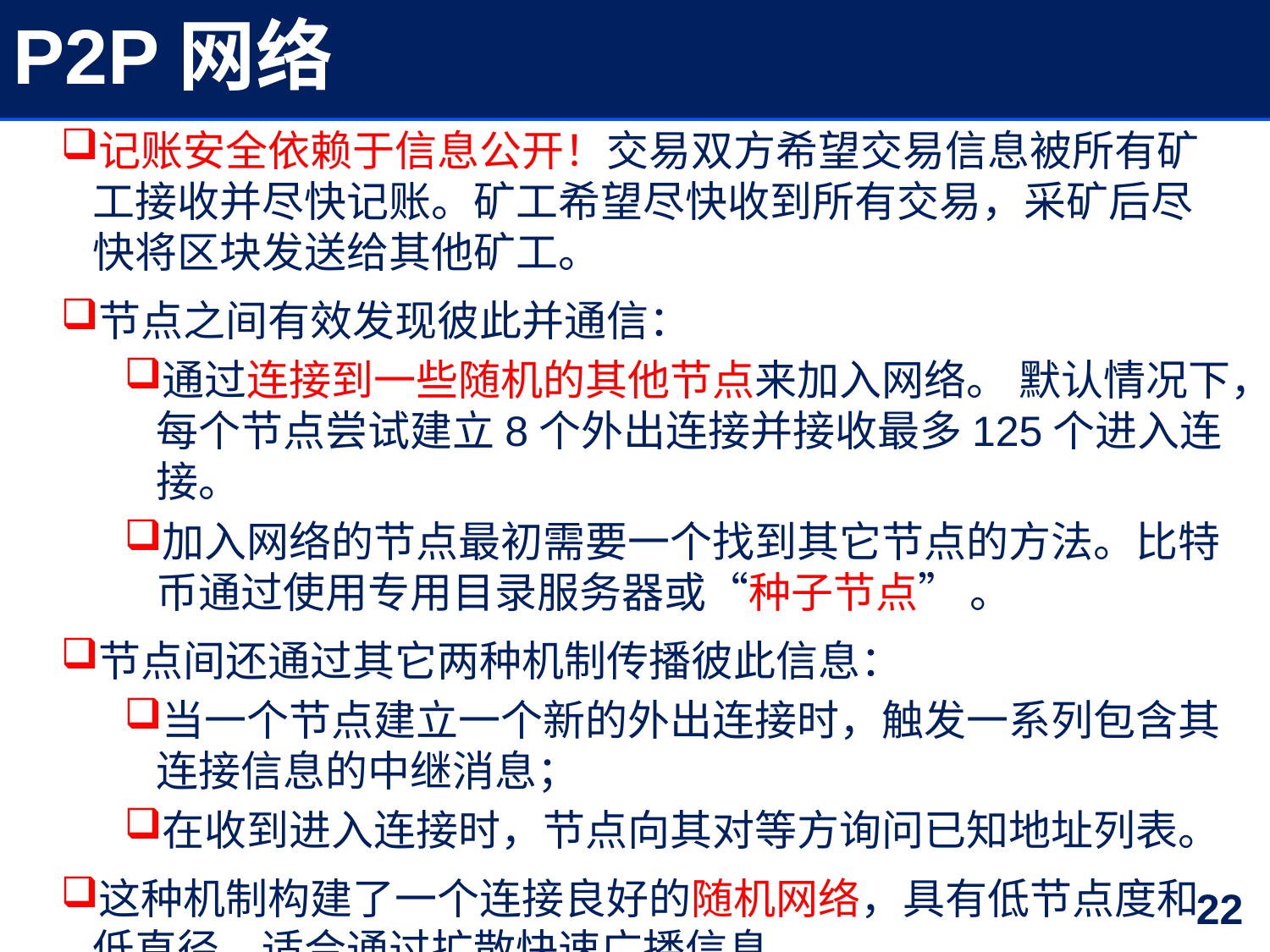

# P2P网络
记账安全依赖于信息公开！交易双方希望交易信息被所有矿工接收并尽快记账。矿工希望尽快收到所有交易，采矿后尽快将区块发送给其他矿工。
节点之间有效发现彼此并通信：
通过连接到一些随机的其他节点来加入网络。 默认情况下，每个节点尝试建立8个外出连接并接收最多125个进入连接。
加入网络的节点最初需要一个找到其它节点的方法。比特币通过使用专用目录服务器或“种子节点” 。
节点间还通过其它两种机制传播彼此信息：
当一个节点建立一个新的外出连接时，触发一系列包含其连接信息的中继消息；
在收到进入连接时，节点向其对等方询问已知地址列表。
这种机制构建了一个连接良好的随机网络，具有低节点度和低直径，适合通过扩散快速广播信息。

22